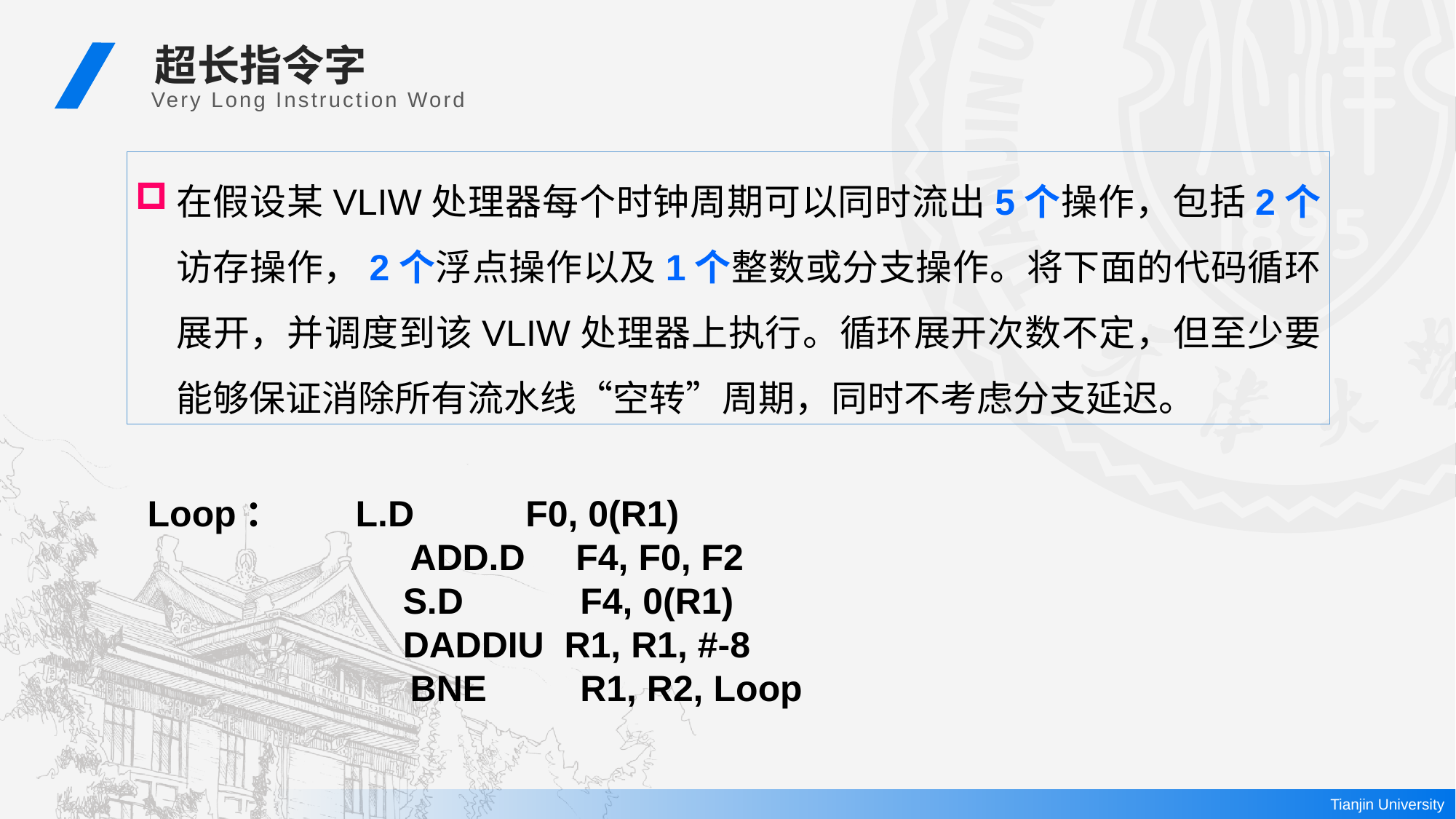

超长指令字
Very Long Instruction Word
在假设某VLIW处理器每个时钟周期可以同时流出5个操作，包括2个访存操作，2个浮点操作以及1个整数或分支操作。将下面的代码循环展开，并调度到该VLIW处理器上执行。循环展开次数不定，但至少要能够保证消除所有流水线“空转”周期，同时不考虑分支延迟。
 Loop：	L.D	      F0, 0(R1)
	       	ADD.D     F4, F0, F2
	          S.D	      F4, 0(R1)
	          DADDIU  R1, R1, #-8
	     	BNE	      R1, R2, Loop